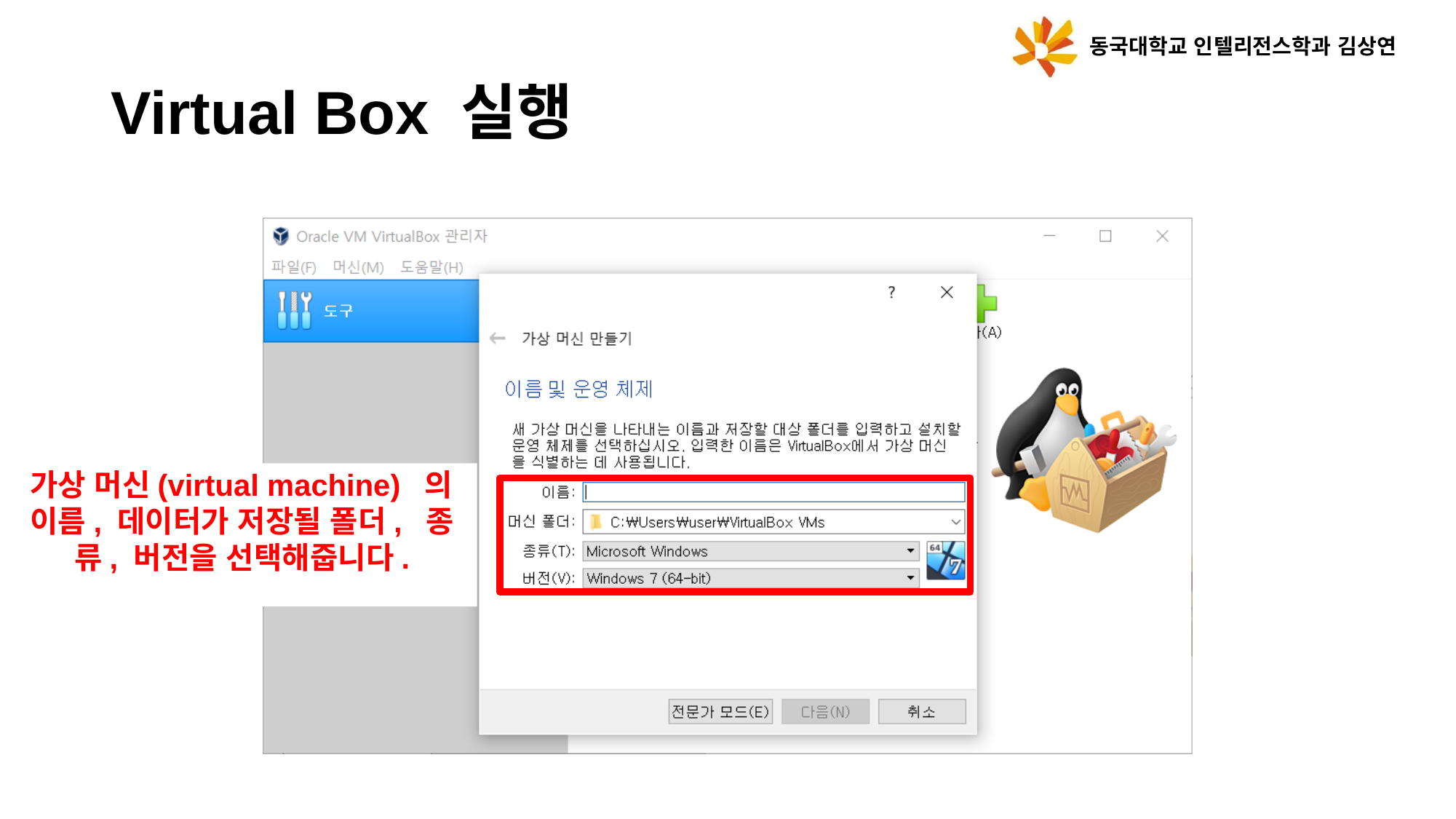

동국대학교 인텔리전스학과 김상연
# Virtual Box 실행

클릭!

가상 머신(virtual machine)  의 이름, 데이터가 저장될 폴더,  종류, 버전을 선택해줍니다.